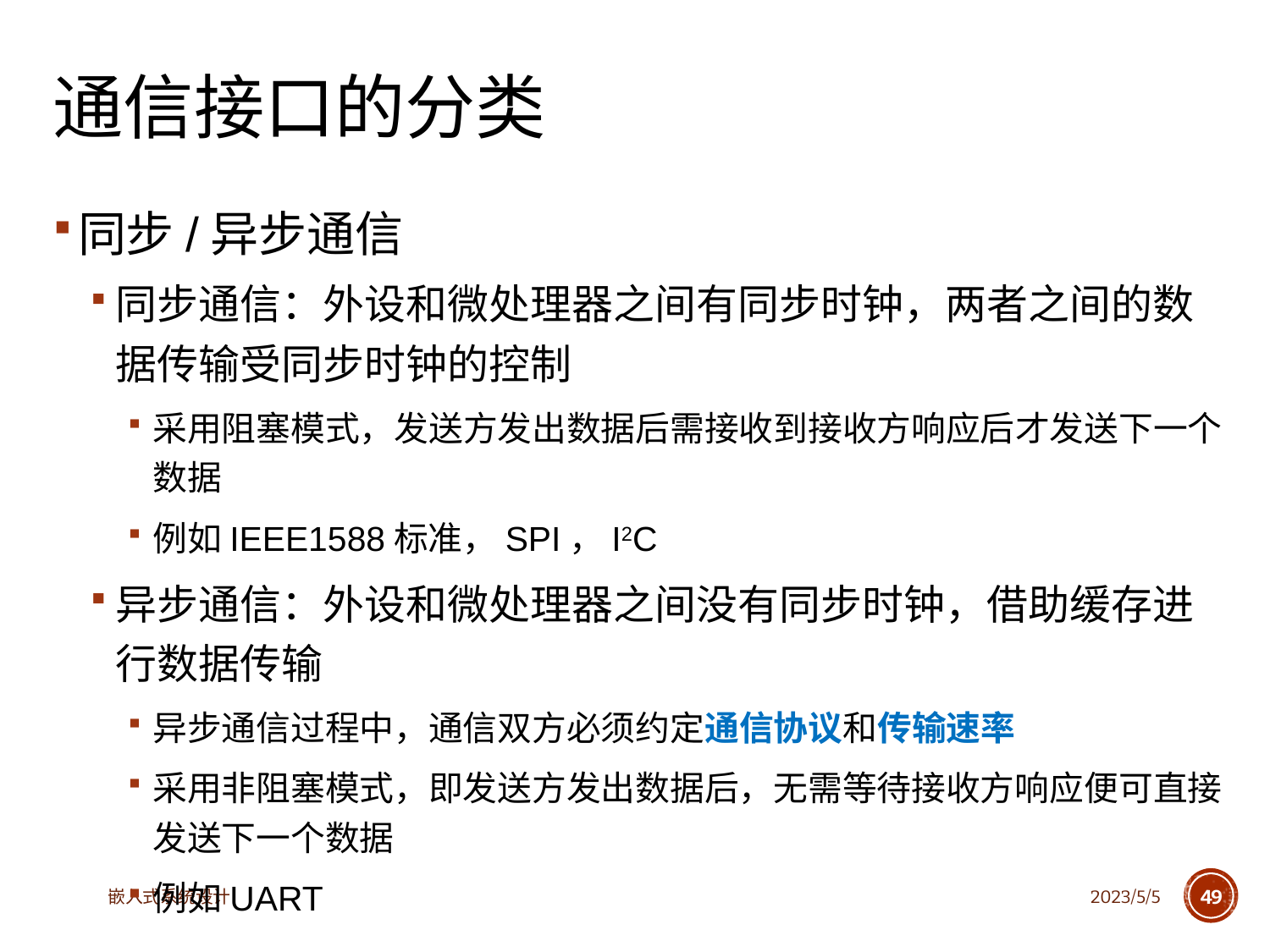

# 通信接口的分类
同步/异步通信
同步通信：外设和微处理器之间有同步时钟，两者之间的数据传输受同步时钟的控制
采用阻塞模式，发送方发出数据后需接收到接收方响应后才发送下一个数据
例如IEEE1588标准，SPI，I2C
异步通信：外设和微处理器之间没有同步时钟，借助缓存进行数据传输
异步通信过程中，通信双方必须约定通信协议和传输速率
采用非阻塞模式，即发送方发出数据后，无需等待接收方响应便可直接发送下一个数据
例如UART
嵌入式系统设计
2023/5/5
49